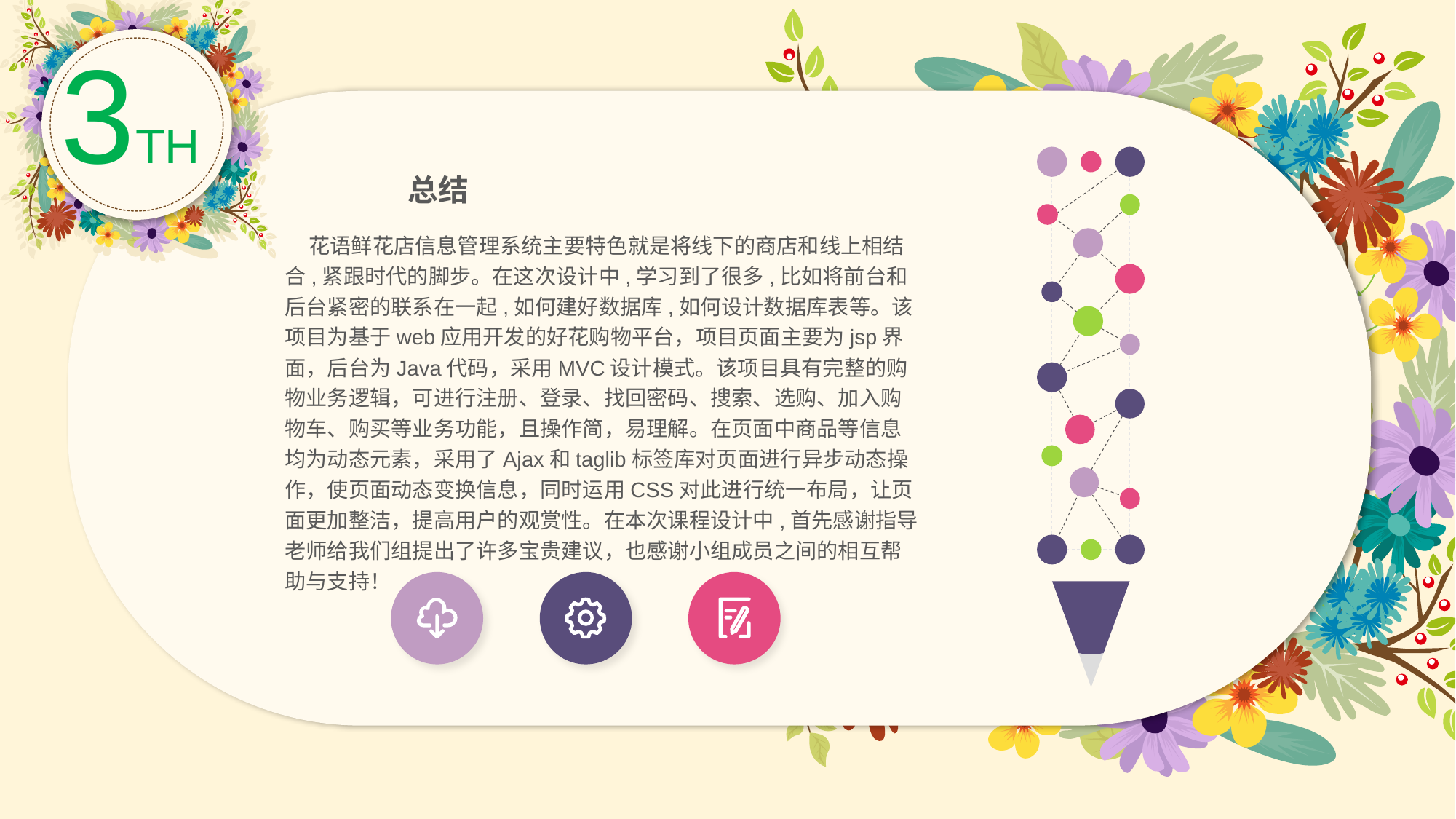

3TH

                        总结

    花语鲜花店信息管理系统主要特色就是将线下的商店和线上相结合,紧跟时代的脚步。在这次设计中,学习到了很多,比如将前台和后台紧密的联系在一起,如何建好数据库,如何设计数据库表等。该项目为基于web应用开发的好花购物平台，项目页面主要为jsp界面，后台为Java代码，采用MVC设计模式。该项目具有完整的购物业务逻辑，可进行注册、登录、找回密码、搜索、选购、加入购物车、购买等业务功能，且操作简，易理解。在页面中商品等信息均为动态元素，采用了Ajax和taglib标签库对页面进行异步动态操作，使页面动态变换信息，同时运用CSS对此进行统一布局，让页面更加整洁，提高用户的观赏性。在本次课程设计中,首先感谢指导老师给我们组提出了许多宝贵建议，也感谢小组成员之间的相互帮助与支持！